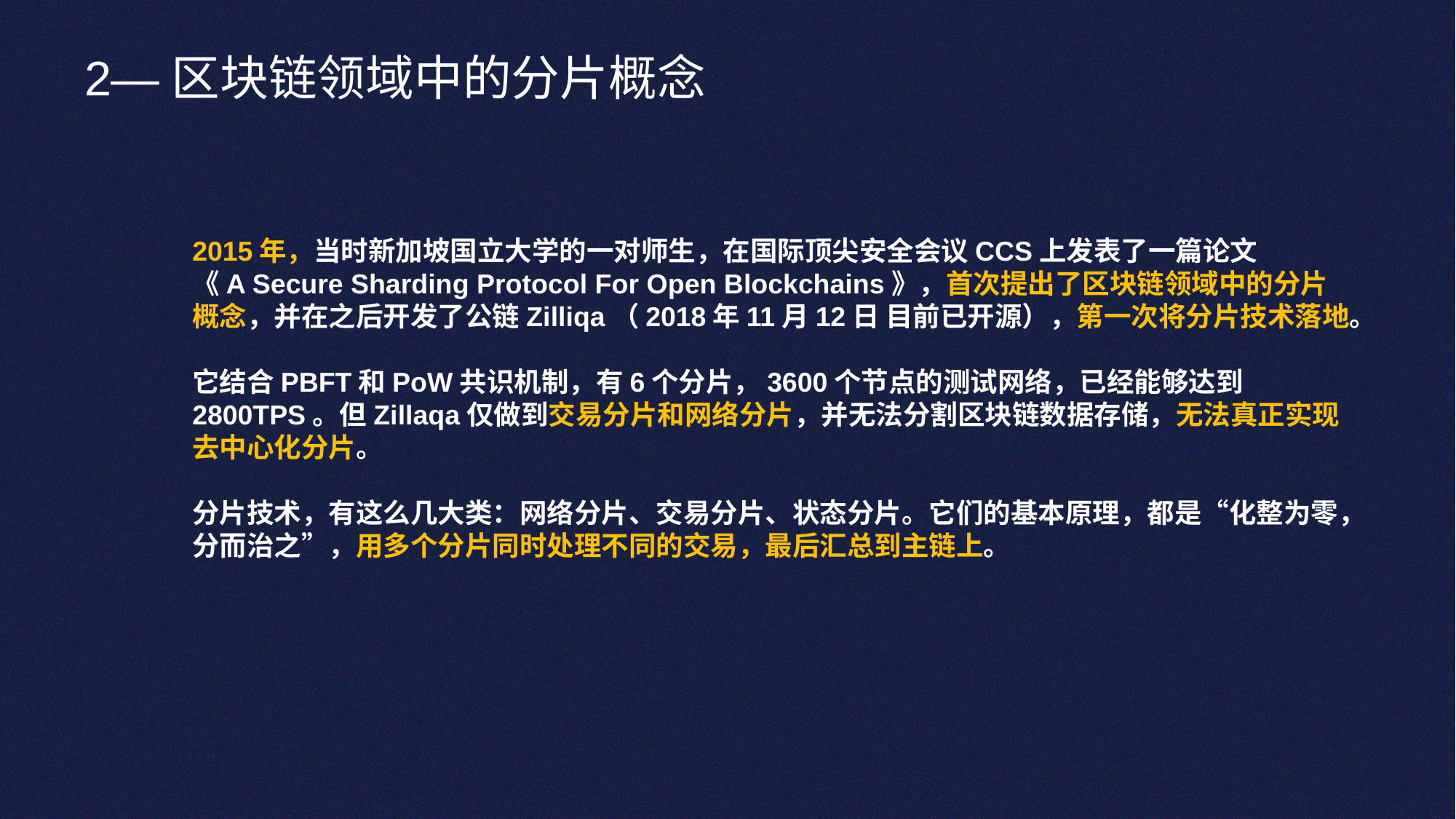

2—区块链领域中的分片概念
2015年，当时新加坡国立大学的一对师生，在国际顶尖安全会议CCS上发表了一篇论文
《A Secure Sharding Protocol For Open Blockchains》，首次提出了区块链领域中的分片概念，并在之后开发了公链Zilliqa（2018年11月12日 目前已开源），第一次将分片技术落地。

它结合PBFT和PoW共识机制，有6个分片，3600个节点的测试网络，已经能够达到2800TPS。但Zillaqa仅做到交易分片和网络分片，并无法分割区块链数据存储，无法真正实现去中心化分片。

分片技术，有这么几大类：网络分片、交易分片、状态分片。它们的基本原理，都是“化整为零，分而治之”，用多个分片同时处理不同的交易，最后汇总到主链上。